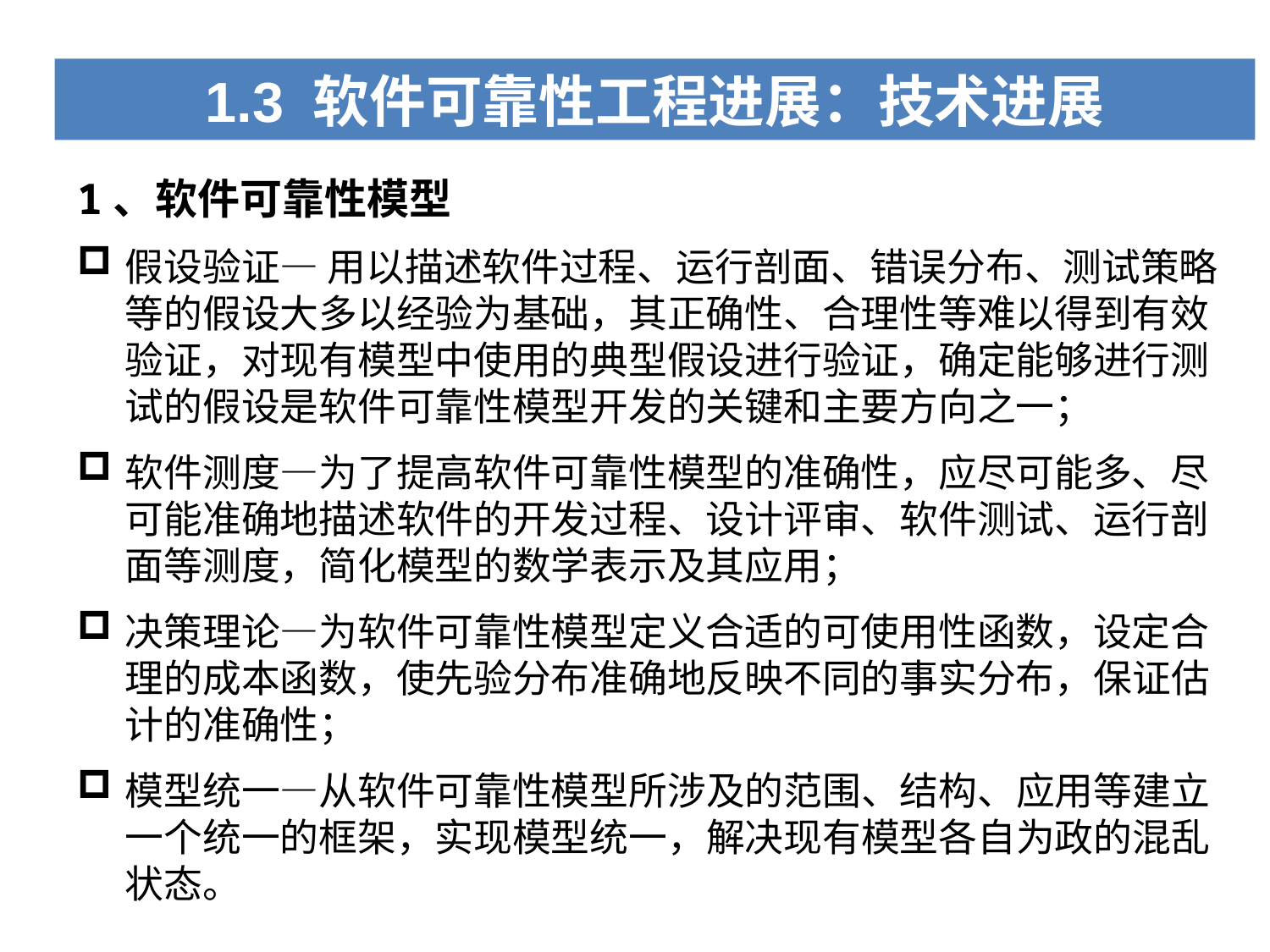

1.3 软件可靠性工程进展：技术进展
1、软件可靠性模型
假设验证— 用以描述软件过程、运行剖面、错误分布、测试策略等的假设大多以经验为基础，其正确性、合理性等难以得到有效验证，对现有模型中使用的典型假设进行验证，确定能够进行测试的假设是软件可靠性模型开发的关键和主要方向之一；
软件测度—为了提高软件可靠性模型的准确性，应尽可能多、尽可能准确地描述软件的开发过程、设计评审、软件测试、运行剖面等测度，简化模型的数学表示及其应用；
决策理论—为软件可靠性模型定义合适的可使用性函数，设定合理的成本函数，使先验分布准确地反映不同的事实分布，保证估计的准确性；
模型统一—从软件可靠性模型所涉及的范围、结构、应用等建立一个统一的框架，实现模型统一，解决现有模型各自为政的混乱状态。